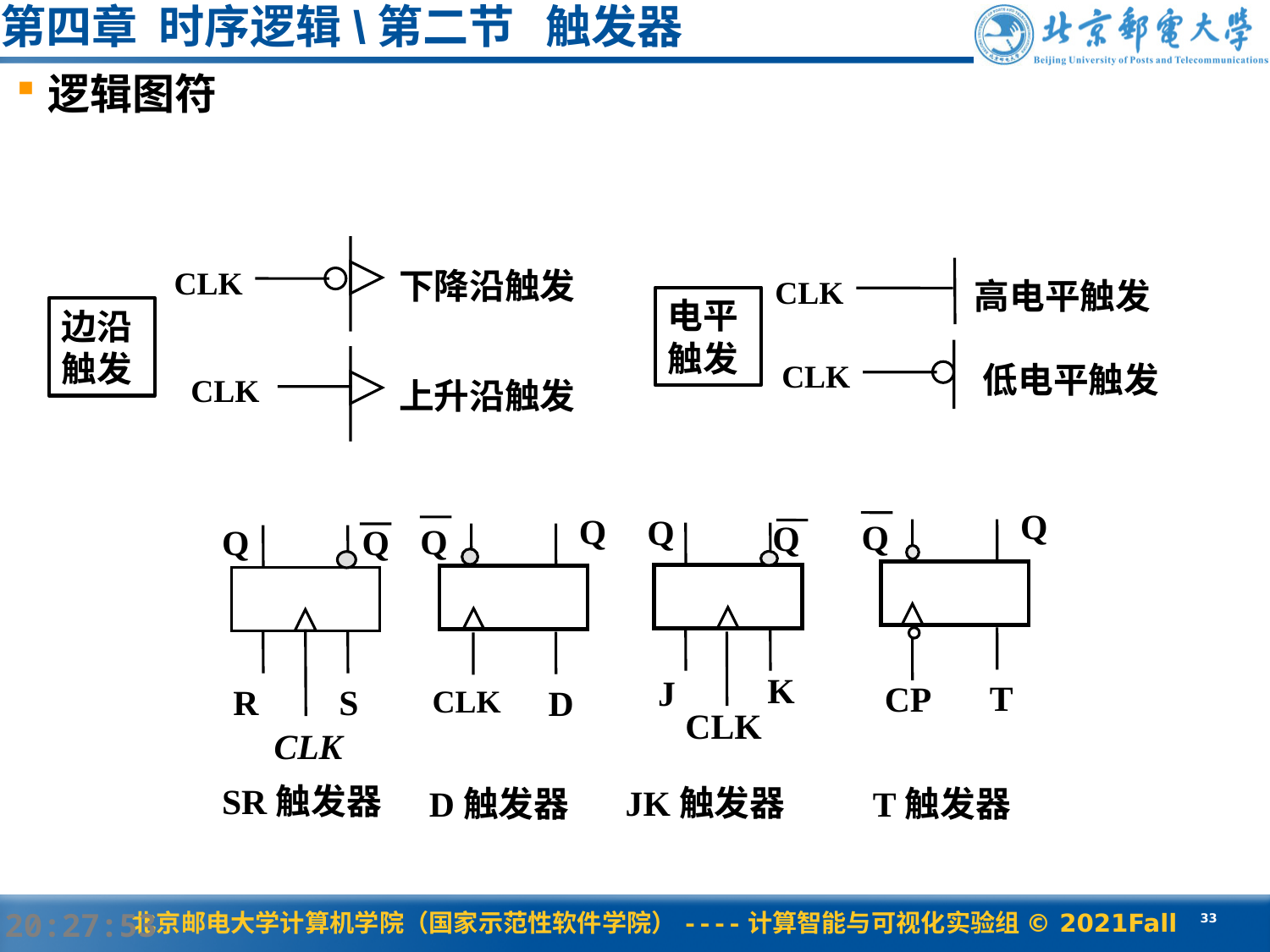

第四章  时序逻辑\第二节   触发器
逻辑图符

CLK
下降沿触发

CLK
高电平触发

电平触发
边沿触发

CLK
低电平触发

CLK
上升沿触发

Q
Q

T
CP

Q
Q

D
CLK

Q
Q

K
J
CLK
Q
Q

R
S
CLK
SR触发器
JK触发器
D触发器
T触发器